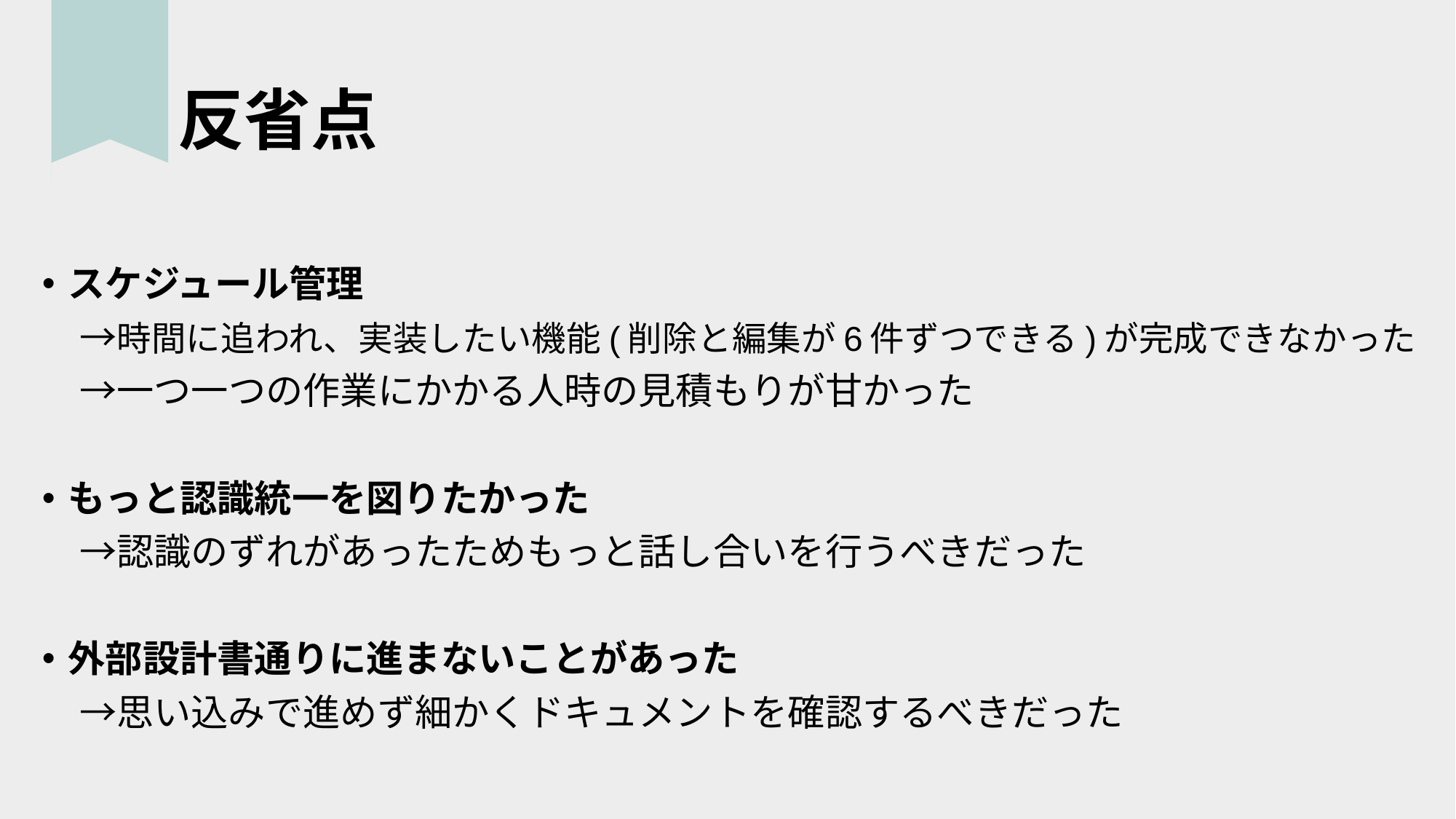

# 反省点

スケジュール管理
　→時間に追われ、実装したい機能(削除と編集が6件ずつできる)が完成できなかった
　→一つ一つの作業にかかる人時の見積もりが甘かった

もっと認識統一を図りたかった
　→認識のずれがあったためもっと話し合いを行うべきだった

外部設計書通りに進まないことがあった
　→思い込みで進めず細かくドキュメントを確認するべきだった